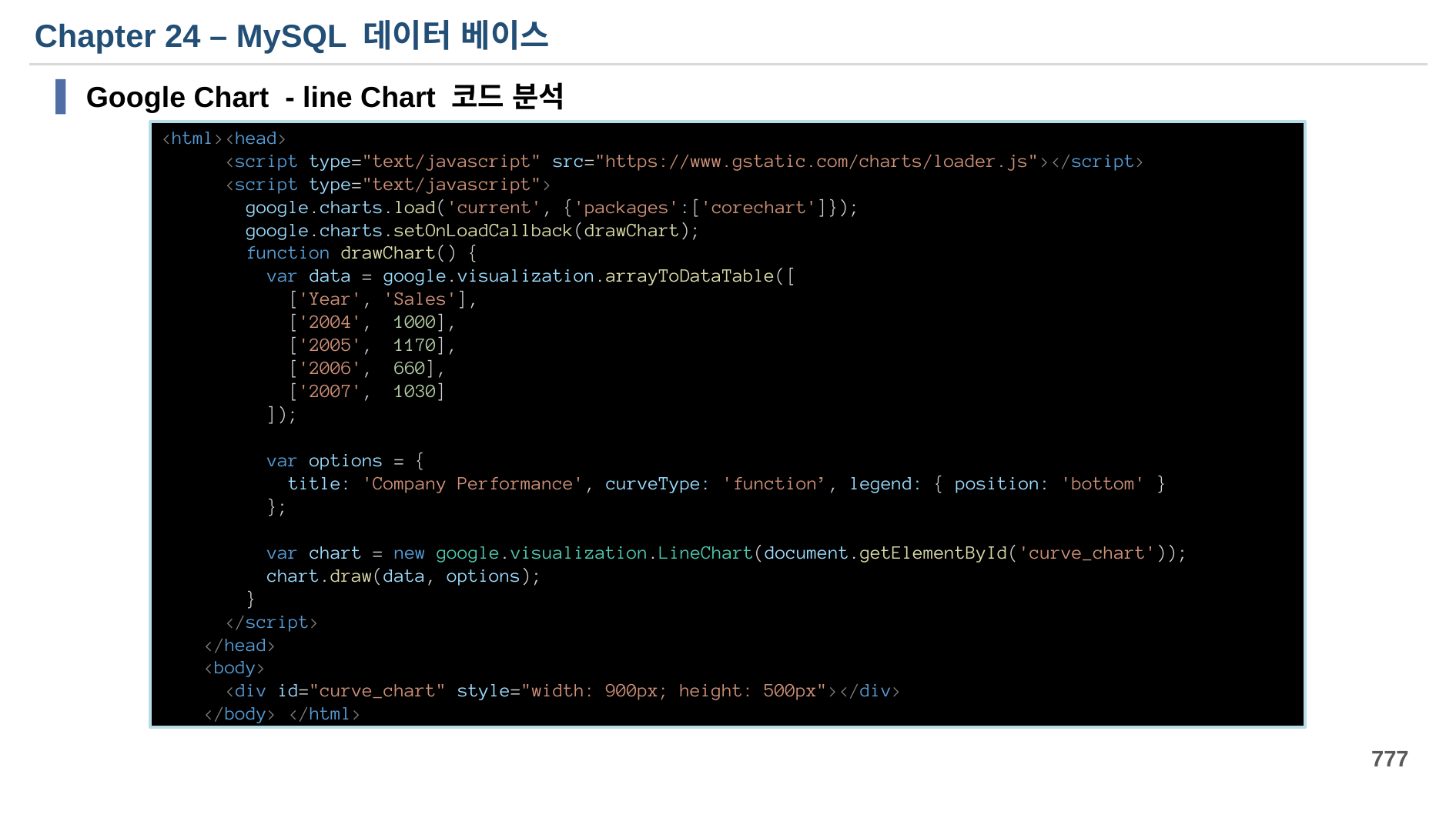

# Chapter 24 – MySQL 데이터 베이스
Google Chart  - line Chart 코드 분석

<html><head>
      <script type="text/javascript" src="https://www.gstatic.com/charts/loader.js"></script>
      <script type="text/javascript">
        google.charts.load('current', {'packages':['corechart']});
        google.charts.setOnLoadCallback(drawChart);
        function drawChart() {
          var data = google.visualization.arrayToDataTable([
            ['Year', 'Sales'],
            ['2004',  1000],
            ['2005',  1170],
            ['2006',  660],
            ['2007',  1030]
          ]);

          var options = {
            title: 'Company Performance', curveType: 'function’, legend: { position: 'bottom' }
          };

          var chart = new google.visualization.LineChart(document.getElementById('curve_chart'));
          chart.draw(data, options);
        }
      </script>
    </head>
    <body>
      <div id="curve_chart" style="width: 900px; height: 500px"></div>
    </body> </html>
777